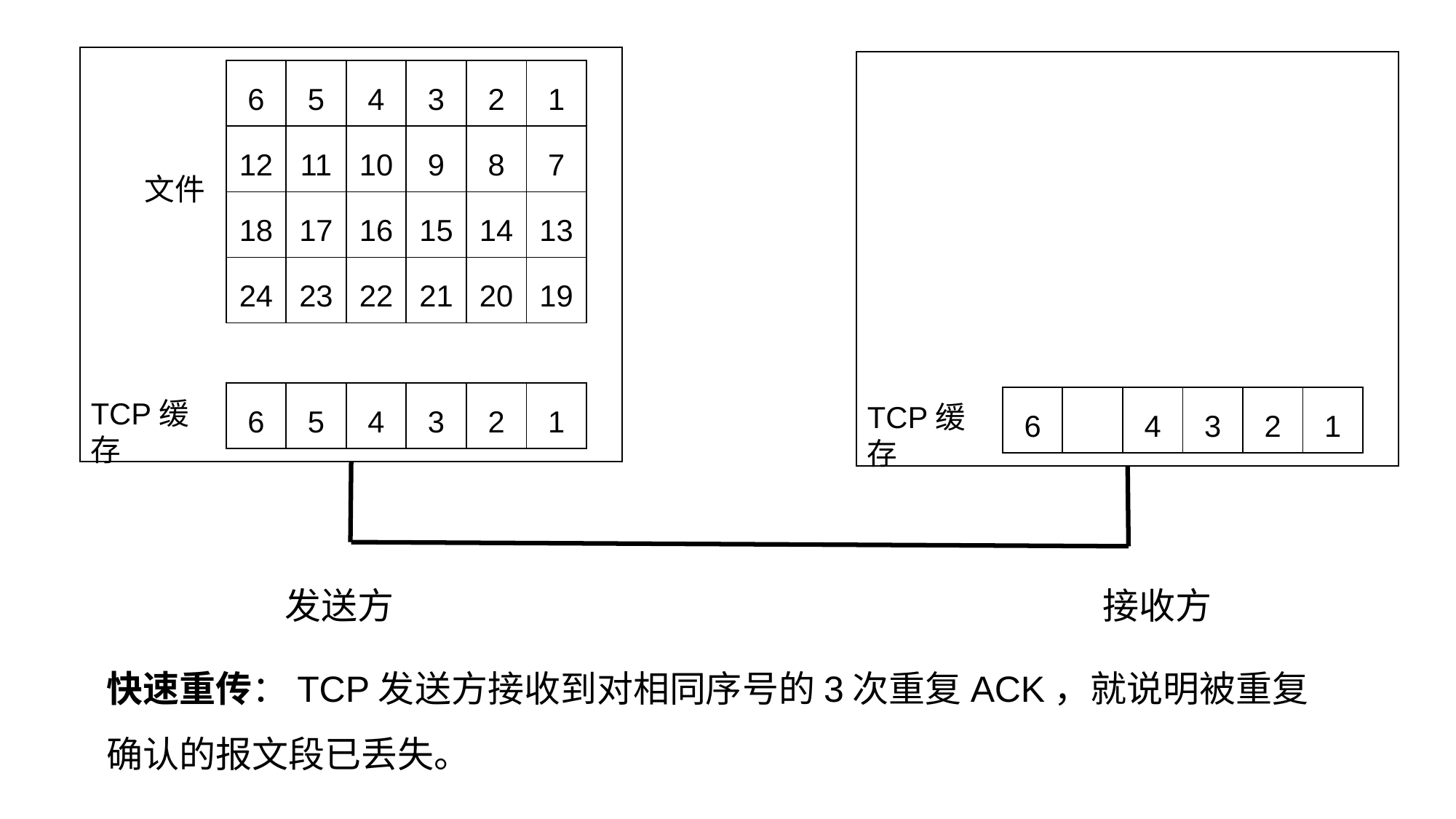

| 6 | 5 | 4 | 3 | 2 | 1 |
| --- | --- | --- | --- | --- | --- |
| 12 | 11 | 10 | 9 | 8 | 7 |
| 18 | 17 | 16 | 15 | 14 | 13 |
| 24 | 23 | 22 | 21 | 20 | 19 |
文件
| 6 | 5 | 4 | 3 | 2 | 1 |
| --- | --- | --- | --- | --- | --- |
| 6 |  | 4 | 3 | 2 | 1 |
| --- | --- | --- | --- | --- | --- |
TCP缓存
TCP缓存
发送方
接收方
快速重传：TCP发送方接收到对相同序号的3次重复ACK，就说明被重复确认的报文段已丢失。